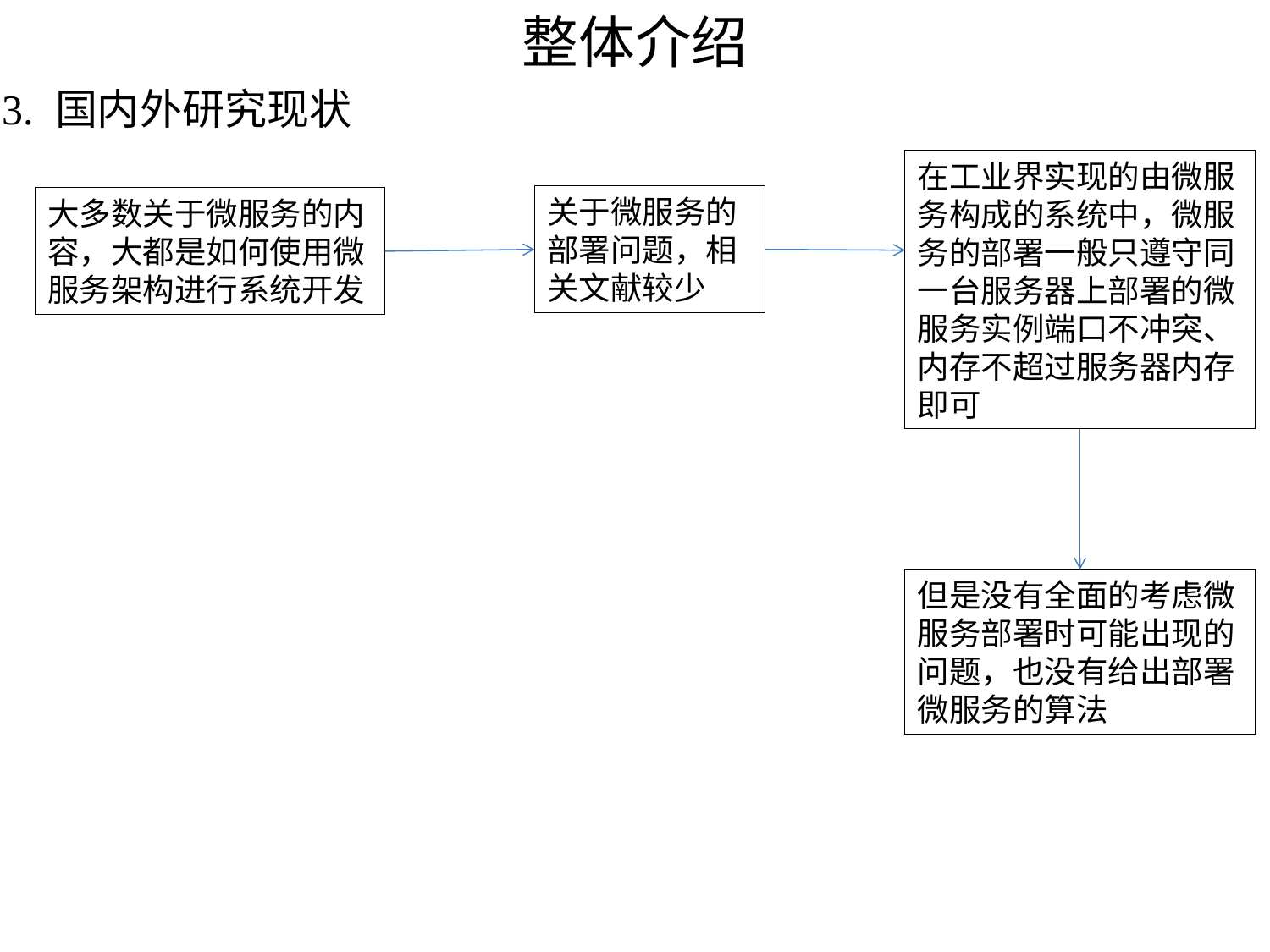

# 整体介绍
3. 国内外研究现状
在工业界实现的由微服务构成的系统中，微服务的部署一般只遵守同一台服务器上部署的微服务实例端口不冲突、内存不超过服务器内存即可
关于微服务的部署问题，相关文献较少
大多数关于微服务的内容，大都是如何使用微服务架构进行系统开发
但是没有全面的考虑微服务部署时可能出现的问题，也没有给出部署微服务的算法